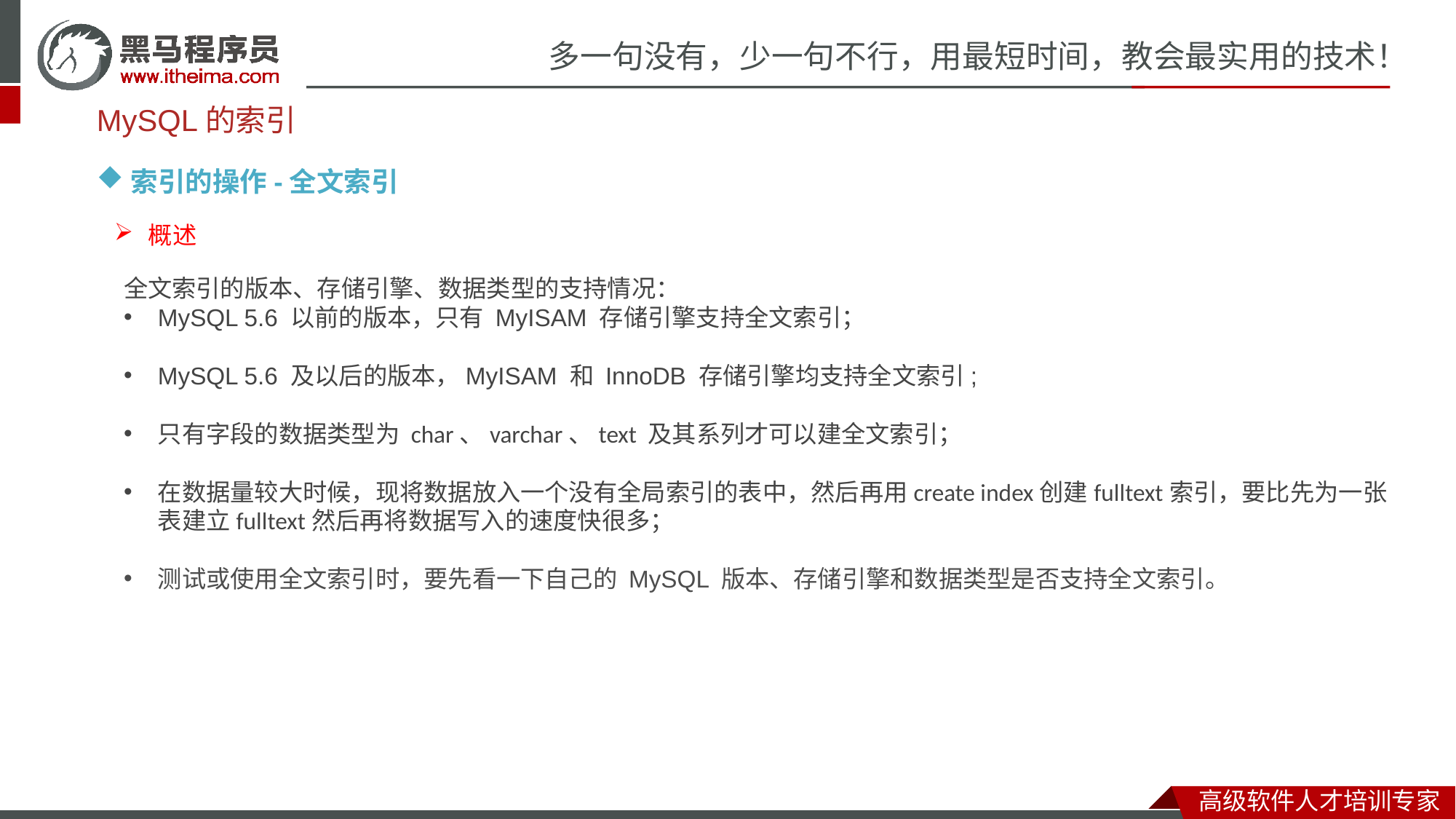

MySQL的索引
索引的操作-全文索引
概述
全文索引的版本、存储引擎、数据类型的支持情况：
MySQL 5.6 以前的版本，只有 MyISAM 存储引擎支持全文索引；

MySQL 5.6 及以后的版本，MyISAM 和 InnoDB 存储引擎均支持全文索引;

只有字段的数据类型为 char、varchar、text 及其系列才可以建全文索引；

在数据量较大时候，现将数据放入一个没有全局索引的表中，然后再用create index创建fulltext索引，要比先为一张表建立fulltext然后再将数据写入的速度快很多；

测试或使用全文索引时，要先看一下自己的 MySQL 版本、存储引擎和数据类型是否支持全文索引。